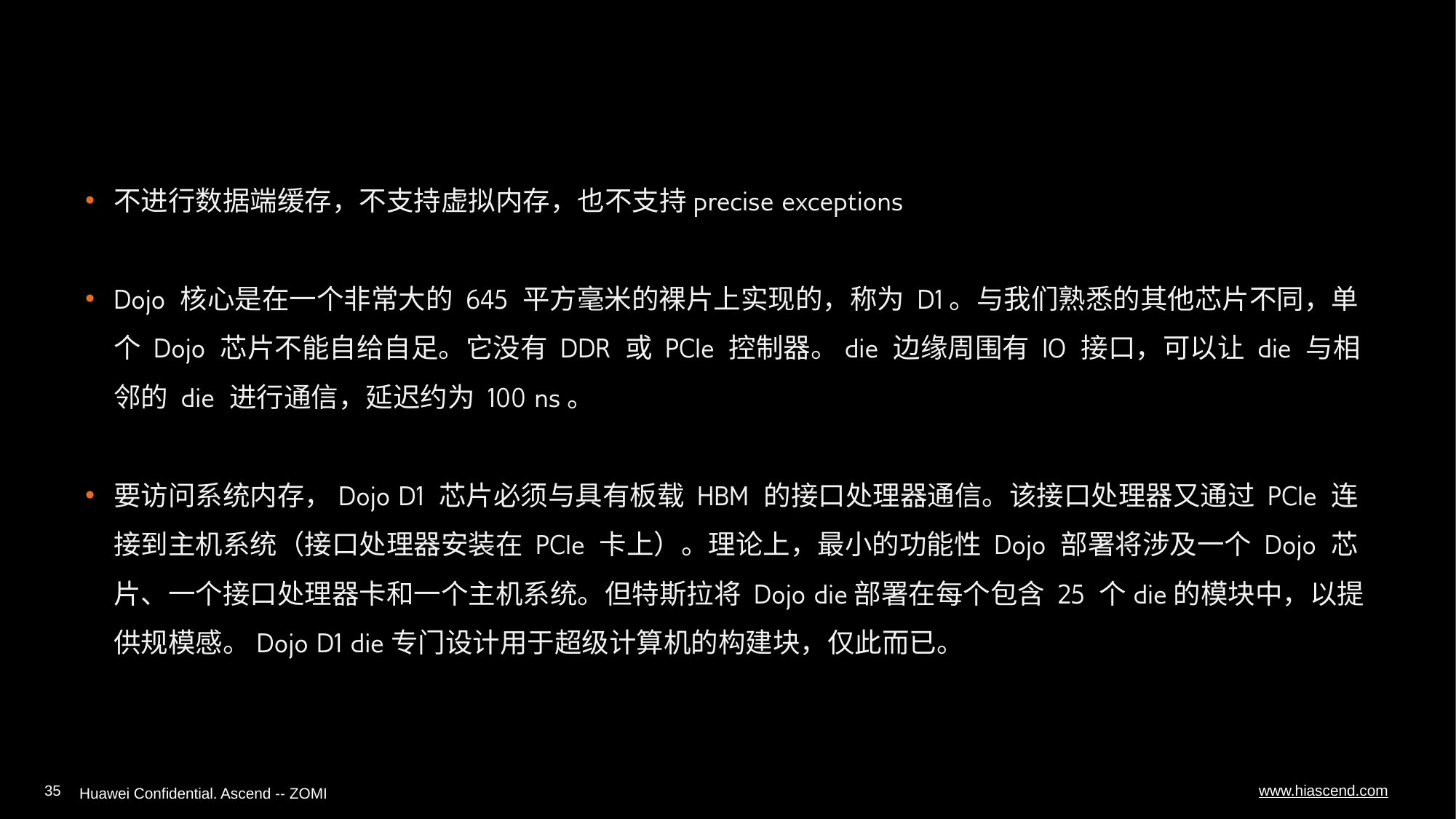

#
不进行数据端缓存，不支持虚拟内存，也不支持precise exceptions

Dojo 核心是在一个非常大的 645 平方毫米的裸片上实现的，称为 D1。与我们熟悉的其他芯片不同，单个 Dojo 芯片不能自给自足。它没有 DDR 或 PCIe 控制器。die 边缘周围有 IO 接口，可以让 die 与相邻的 die 进行通信，延迟约为 100 ns。

要访问系统内存，Dojo D1 芯片必须与具有板载 HBM 的接口处理器通信。该接口处理器又通过 PCIe 连接到主机系统（接口处理器安装在 PCIe 卡上）。理论上，最小的功能性 Dojo 部署将涉及一个 Dojo 芯片、一个接口处理器卡和一个主机系统。但特斯拉将 Dojo die部署在每个包含 25 个die的模块中，以提供规模感。Dojo D1 die专门设计用于超级计算机的构建块，仅此而已。